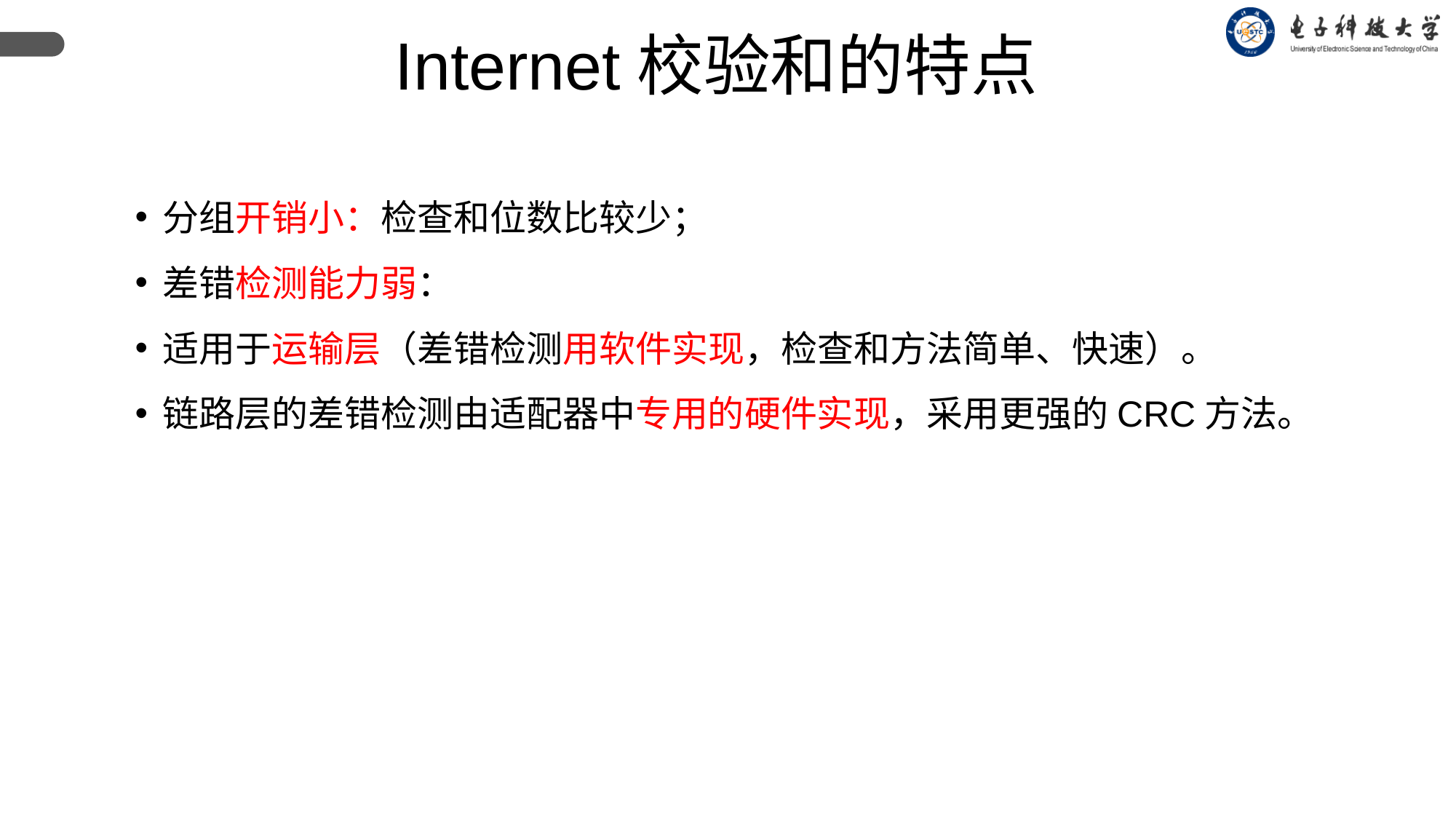

Internet校验和的特点
分组开销小：检查和位数比较少；
差错检测能力弱：
适用于运输层（差错检测用软件实现，检查和方法简单、快速）。
链路层的差错检测由适配器中专用的硬件实现，采用更强的CRC方法。
21